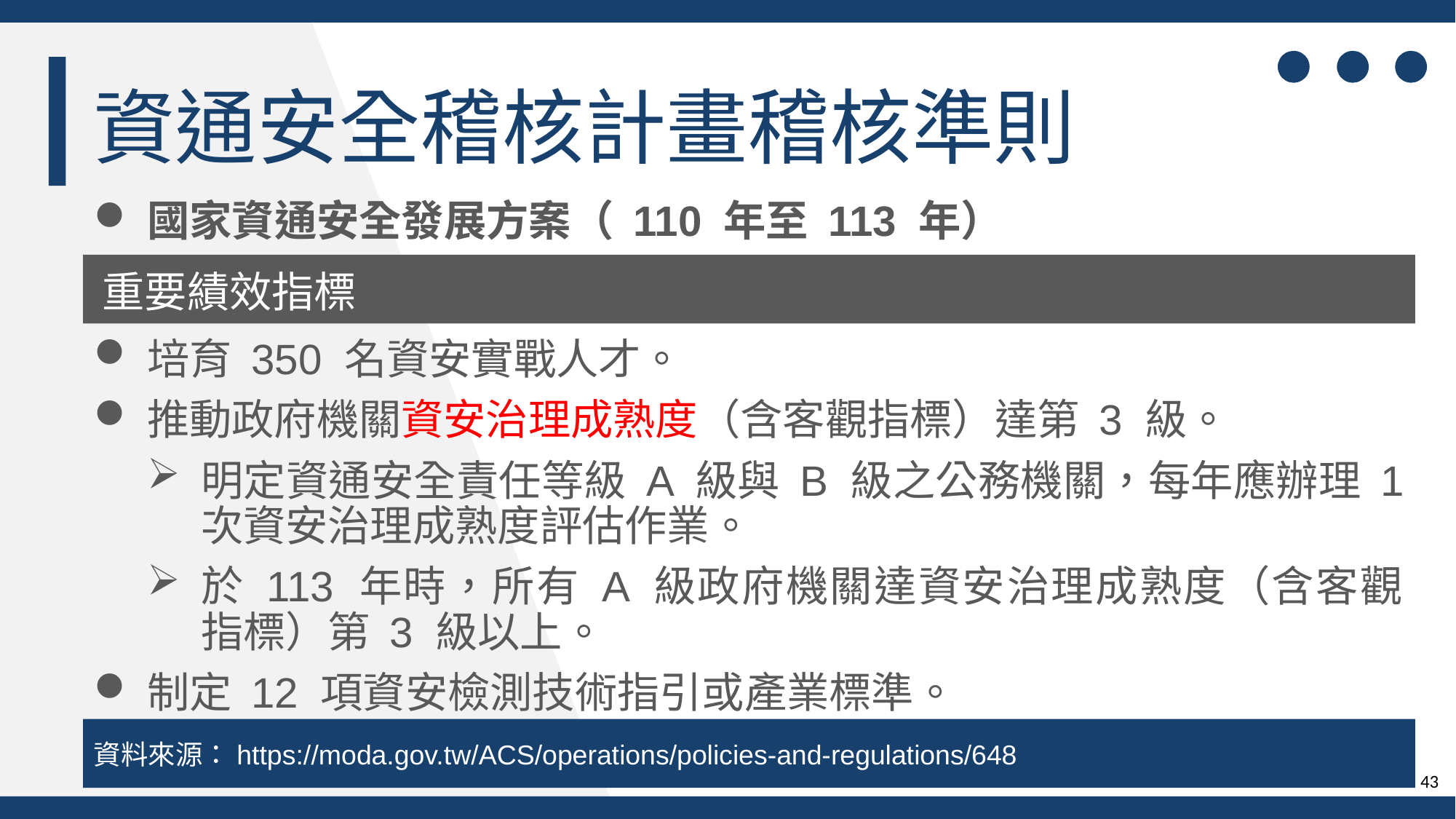

資通安全稽核計畫稽核準則
國家資通安全發展方案（ 110 年至 113 年）

重要績效指標
培育 350 名資安實戰人才。
推動政府機關資安治理成熟度（含客觀指標）達第 3 級。
明定資通安全責任等級 A 級與 B 級之公務機關，每年應辦理 1 次資安治理成熟度評估作業。
於 113 年時，所有 A 級政府機關達資安治理成熟度（含客觀
指標）第 3 級以上。
制定 12 項資安檢測技術指引或產業標準。

資料來源：https://moda.gov.tw/ACS/operations/policies-and-regulations/648